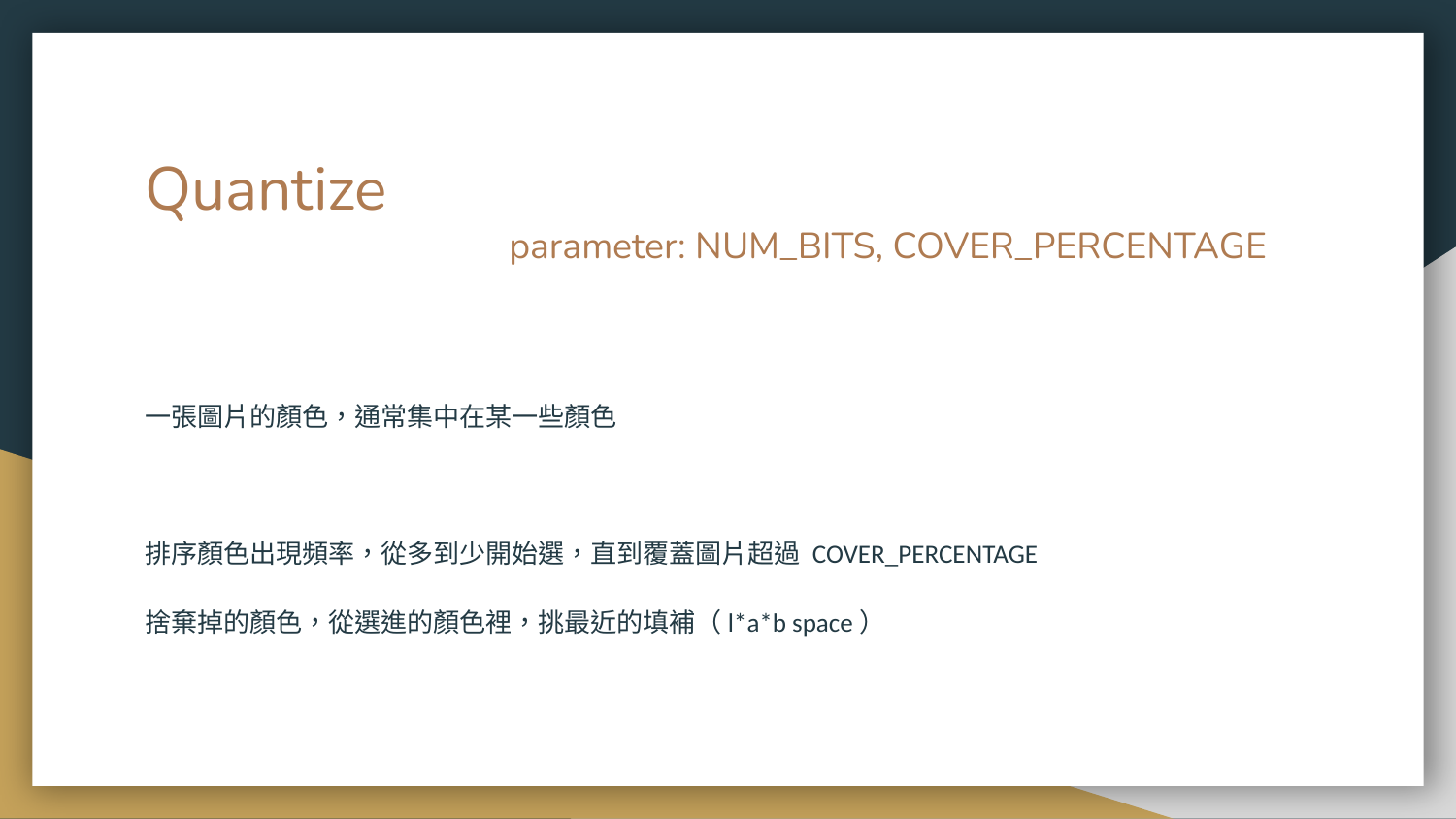

# Quantize
parameter: NUM_BITS, COVER_PERCENTAGE

一張圖片的顏色，通常集中在某一些顏色

排序顏色出現頻率，從多到少開始選，直到覆蓋圖片超過 COVER_PERCENTAGE
捨棄掉的顏色，從選進的顏色裡，挑最近的填補（l*a*b space）